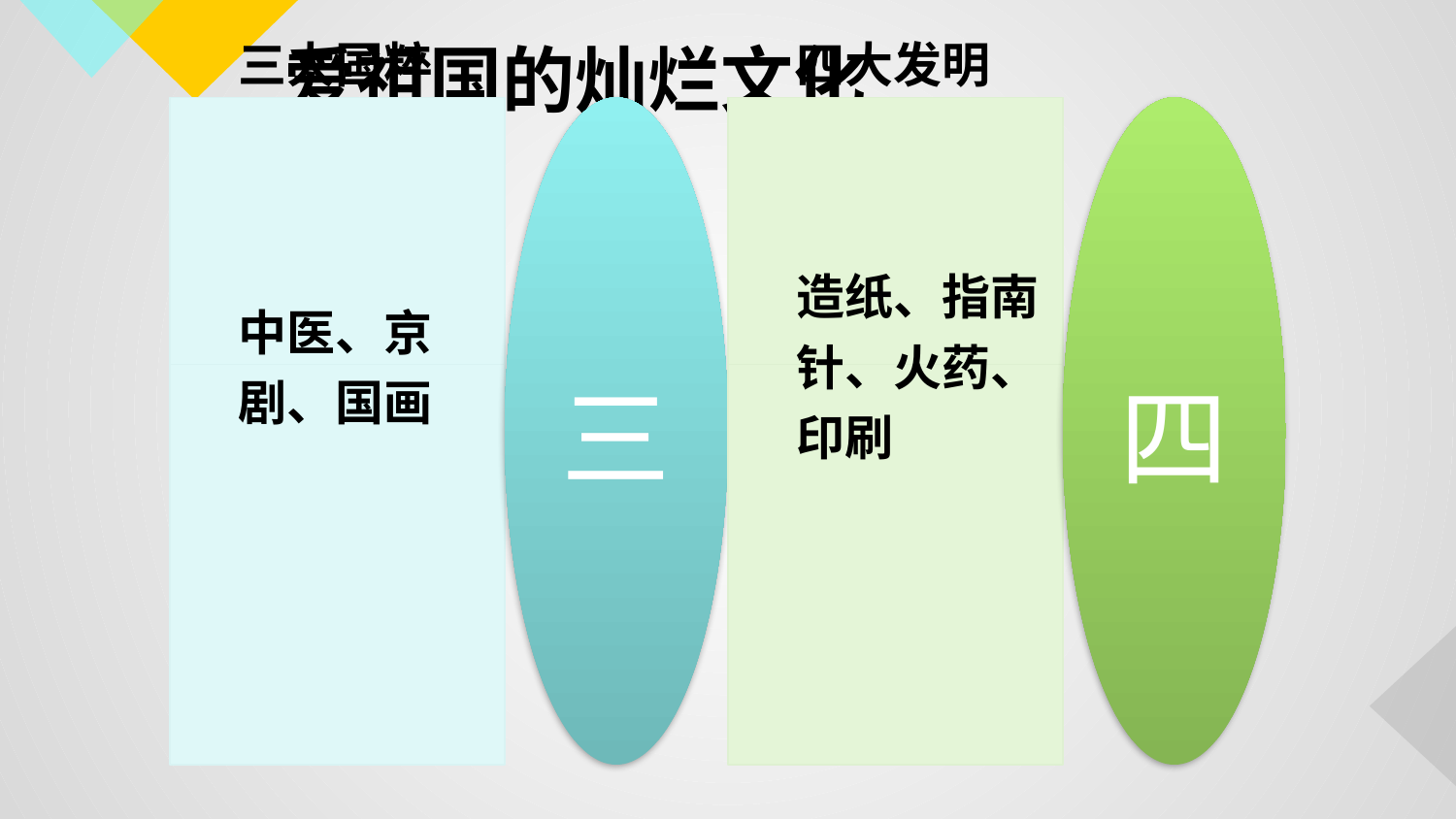

# 爱祖国的灿烂文化
三
三大国粹
中医、京剧、国画
四
四大发明
造纸、指南针、火药、印刷